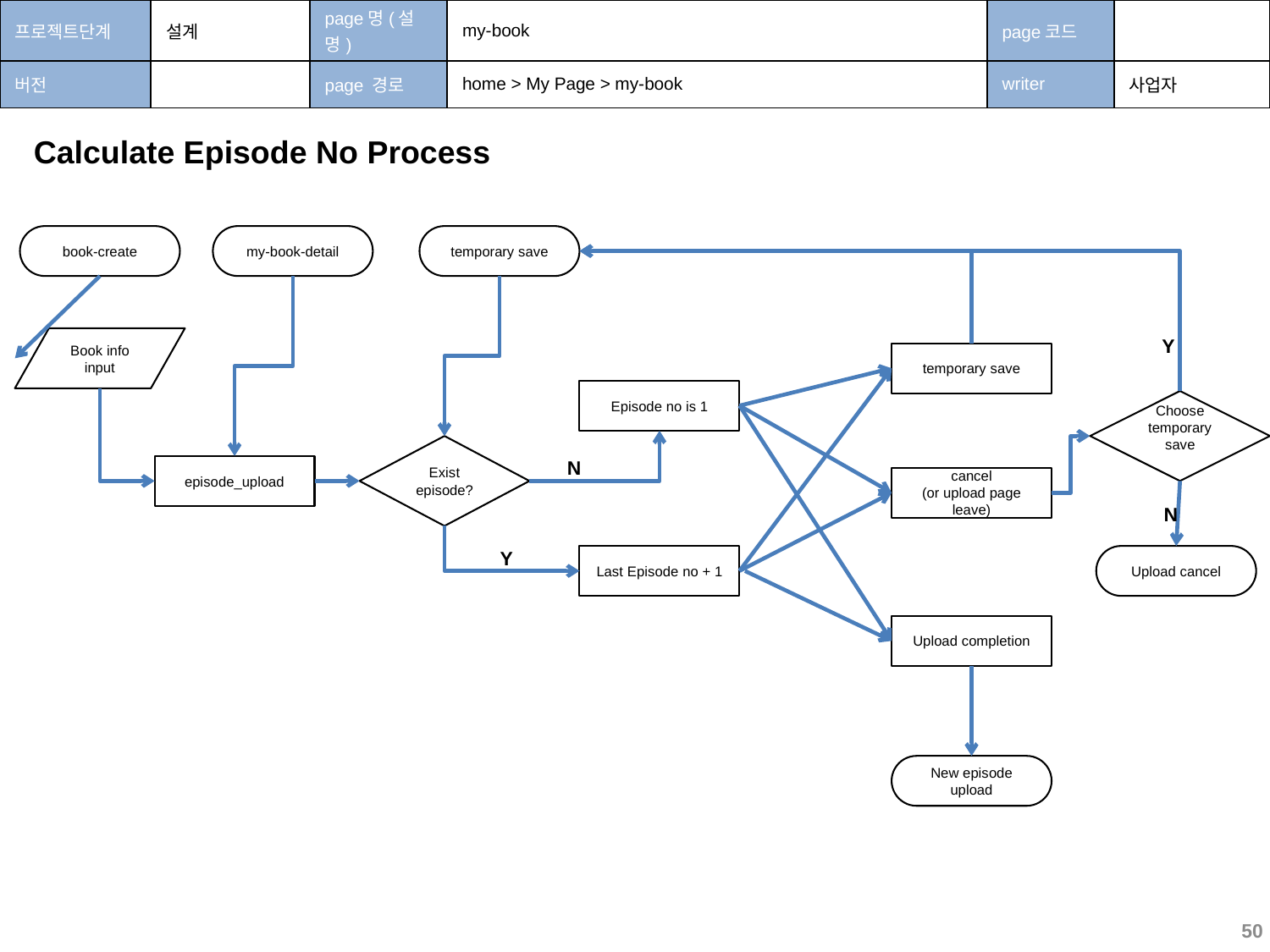

| 프로젝트단계 | 설계 | page명(설명) | my-book | page코드 |  |
| --- | --- | --- | --- | --- | --- |
| 버전 |  | page 경로 | home > My Page > my-book | writer | 사업자 |
Calculate Episode No Process
book-create
my-book-detail
temporary save
Y
Book info
input
temporary save
Episode no is 1
Choose temporary save
Exist episode?
N
episode_upload
cancel
(or upload page leave)
N
Y
Last Episode no + 1
Upload cancel
Upload completion
New episode upload
50